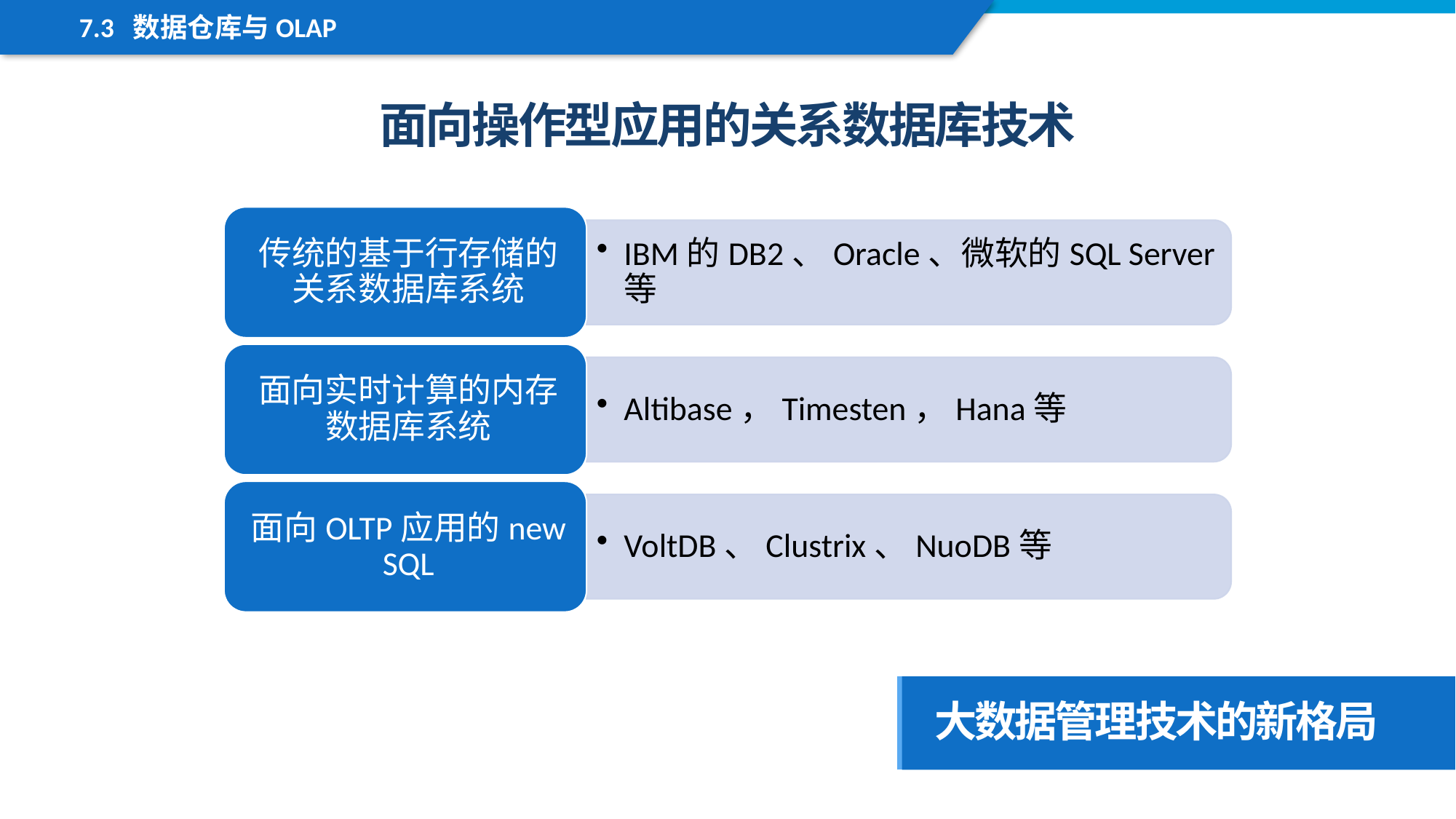

7.3  数据仓库与OLAP
面向操作型应用的关系数据库技术
IBM的DB2、Oracle、微软的SQL Server等
传统的基于行存储的关系数据库系统
Altibase，Timesten，Hana等
面向实时计算的内存数据库系统
VoltDB、Clustrix、NuoDB等
面向OLTP应用的new SQL
大数据管理技术的新格局